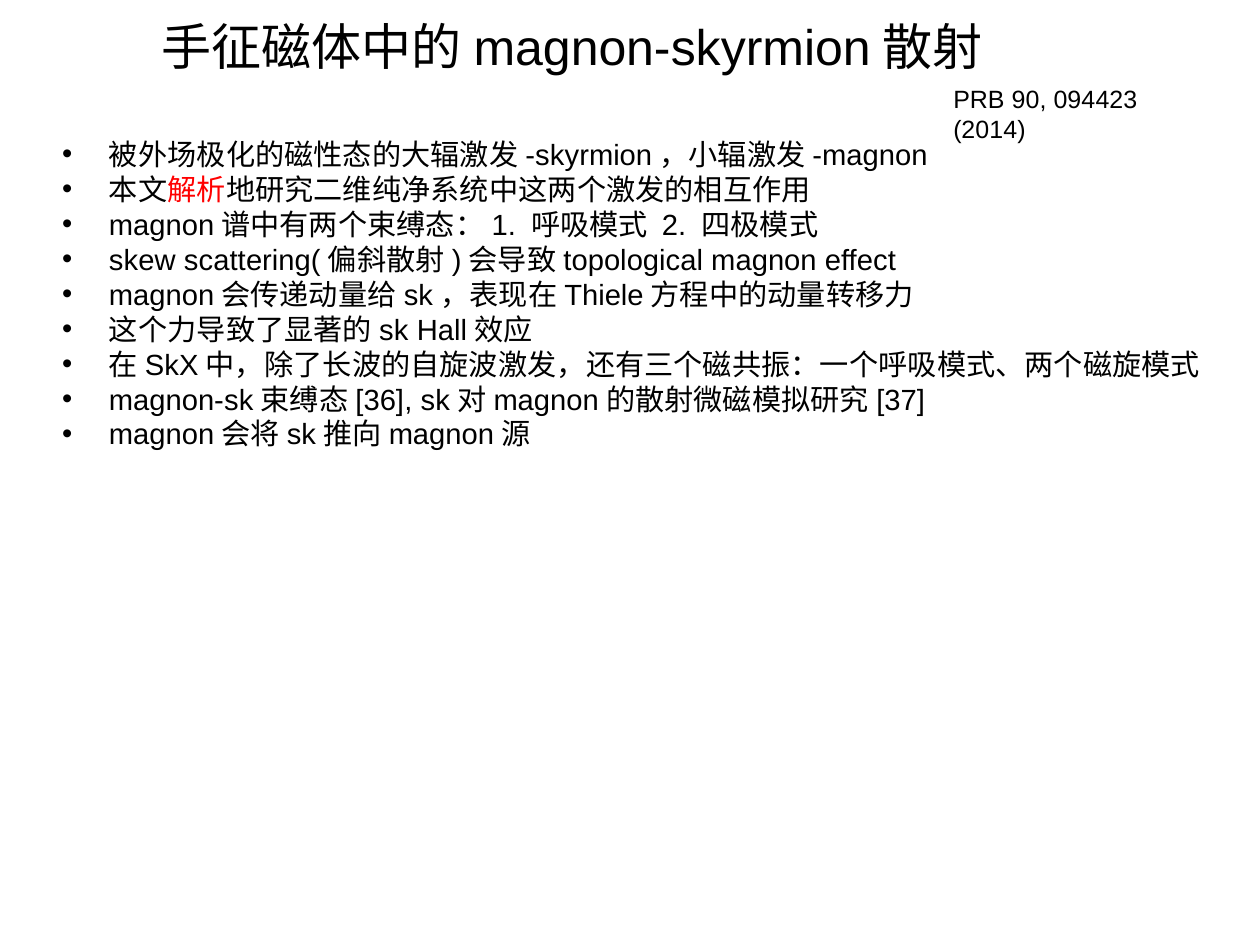

手征磁体中的magnon-skyrmion散射
PRB 90, 094423 (2014)
被外场极化的磁性态的大辐激发-skyrmion，小辐激发-magnon
本文解析地研究二维纯净系统中这两个激发的相互作用
magnon谱中有两个束缚态：1. 呼吸模式 2. 四极模式
skew scattering(偏斜散射)会导致topological magnon effect
magnon会传递动量给sk，表现在Thiele方程中的动量转移力
这个力导致了显著的sk Hall效应
在SkX中，除了长波的自旋波激发，还有三个磁共振：一个呼吸模式、两个磁旋模式
magnon-sk束缚态[36], sk对magnon的散射微磁模拟研究[37]
magnon会将sk推向magnon源